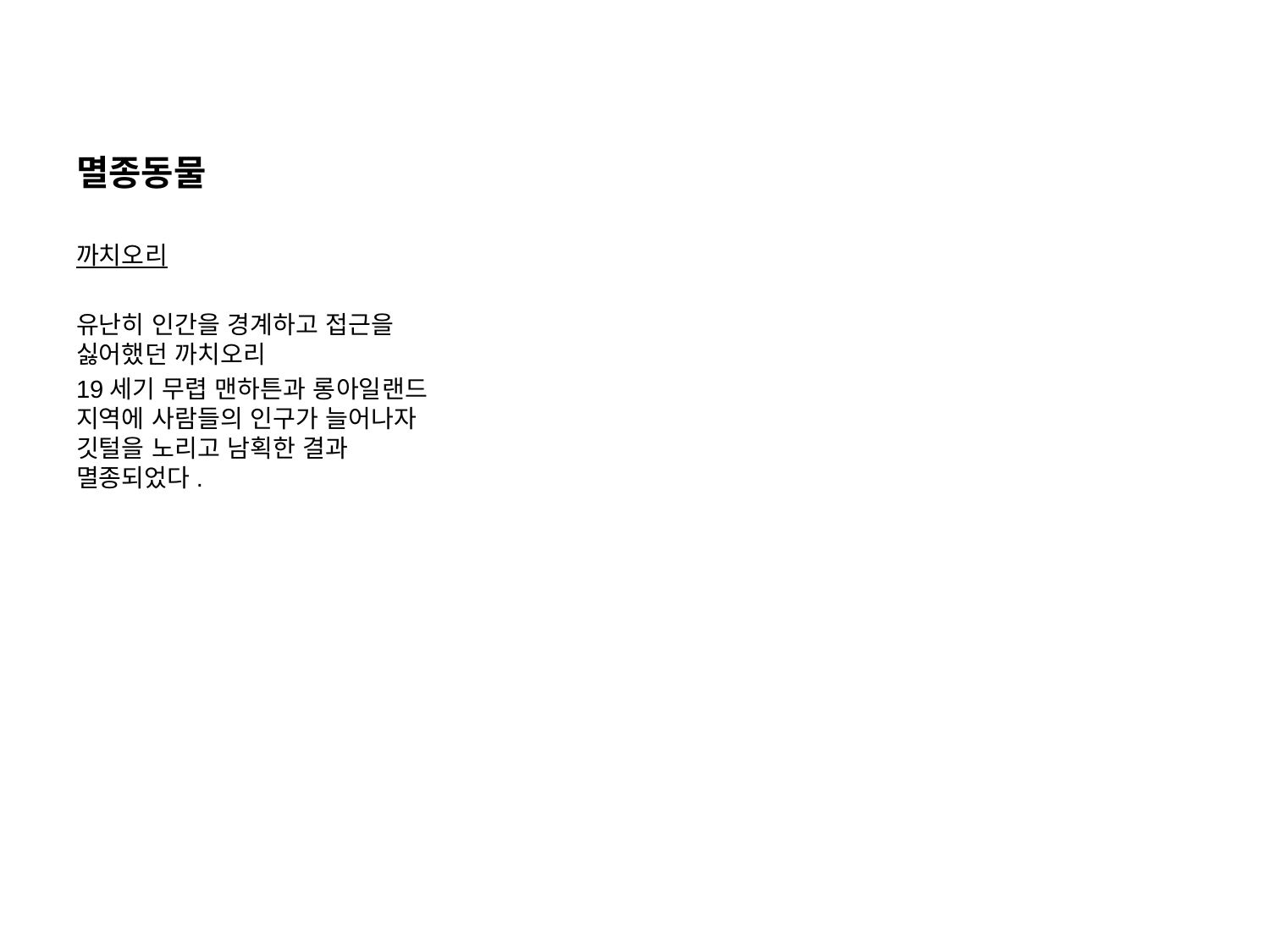

# 멸종동물

까치오리

유난히 인간을 경계하고 접근을 싫어했던 까치오리
19세기 무렵 맨하튼과 롱아일랜드 지역에 사람들의 인구가 늘어나자 깃털을 노리고 남획한 결과 멸종되었다.